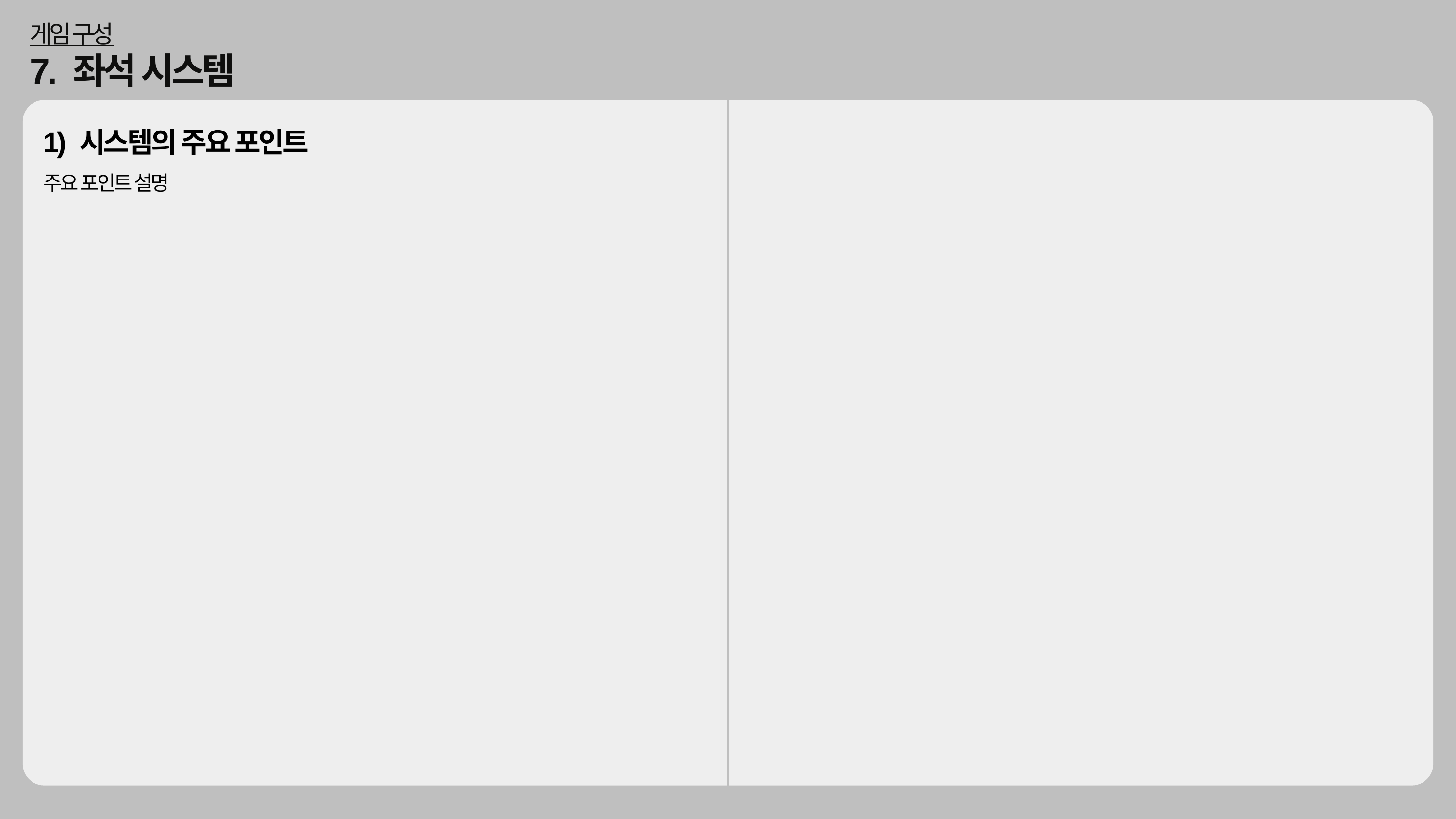

게임 구성
7. 좌석 시스템

1) 시스템의 주요 포인트
주요 포인트 설명